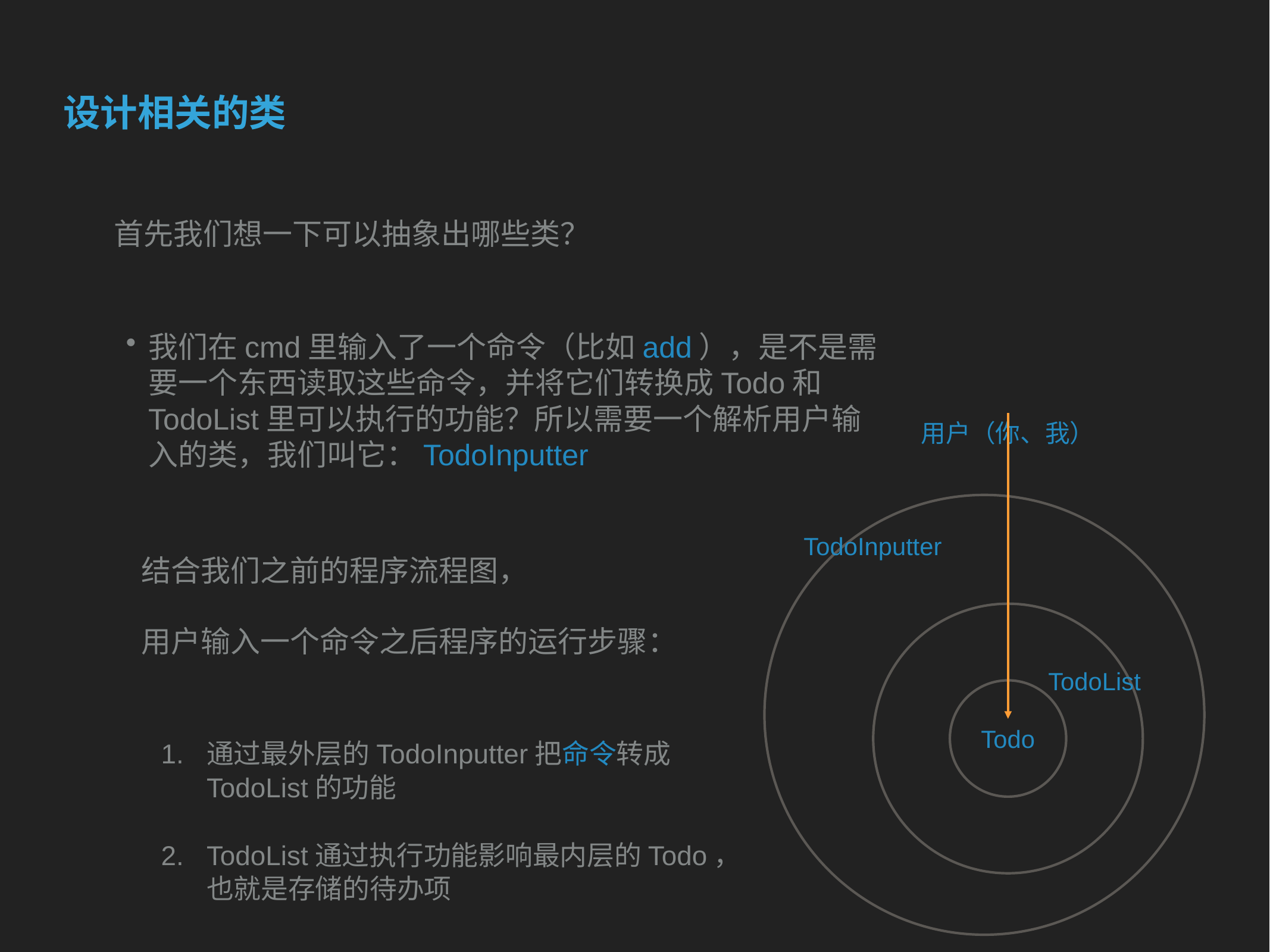

设计相关的类
首先我们想一下可以抽象出哪些类？
我们在cmd里输入了一个命令（比如add），是不是需要一个东西读取这些命令，并将它们转换成Todo和TodoList里可以执行的功能？所以需要一个解析用户输入的类，我们叫它：TodoInputter
用户（你、我）

TodoInputter
结合我们之前的程序流程图，
用户输入一个命令之后程序的运行步骤：

TodoList

Todo
通过最外层的TodoInputter把命令转成
TodoList的功能
TodoList通过执行功能影响最内层的Todo，
也就是存储的待办项